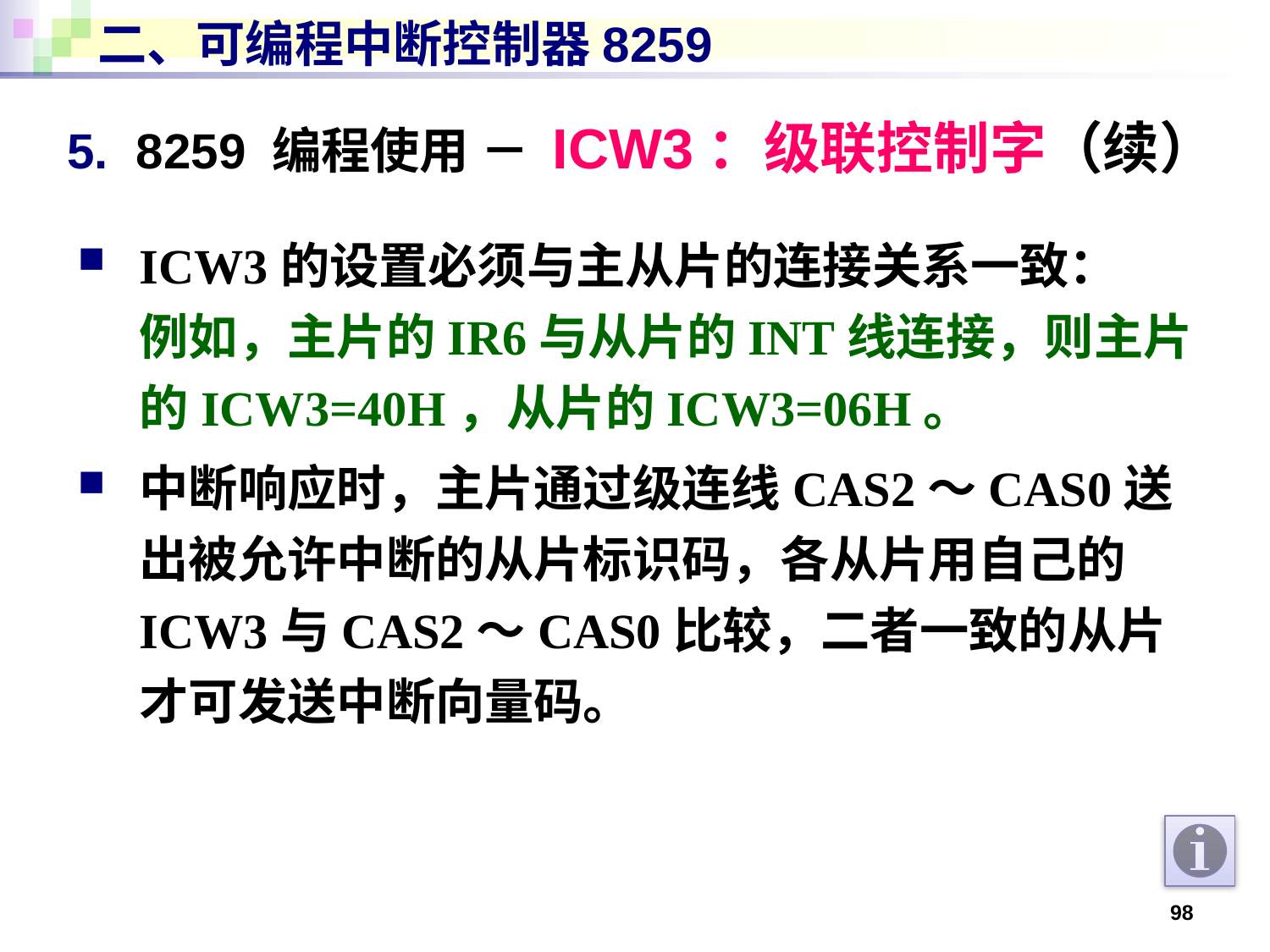

# 二、可编程中断控制器8259
5.  8259 编程使用 － ICW3：级联控制字（续）
ICW3的设置必须与主从片的连接关系一致：
例如，主片的IR6与从片的INT线连接，则主片的ICW3=40H，从片的ICW3=06H。
中断响应时，主片通过级连线CAS2～CAS0送出被允许中断的从片标识码，各从片用自己的ICW3与CAS2～CAS0比较，二者一致的从片才可发送中断向量码。

98